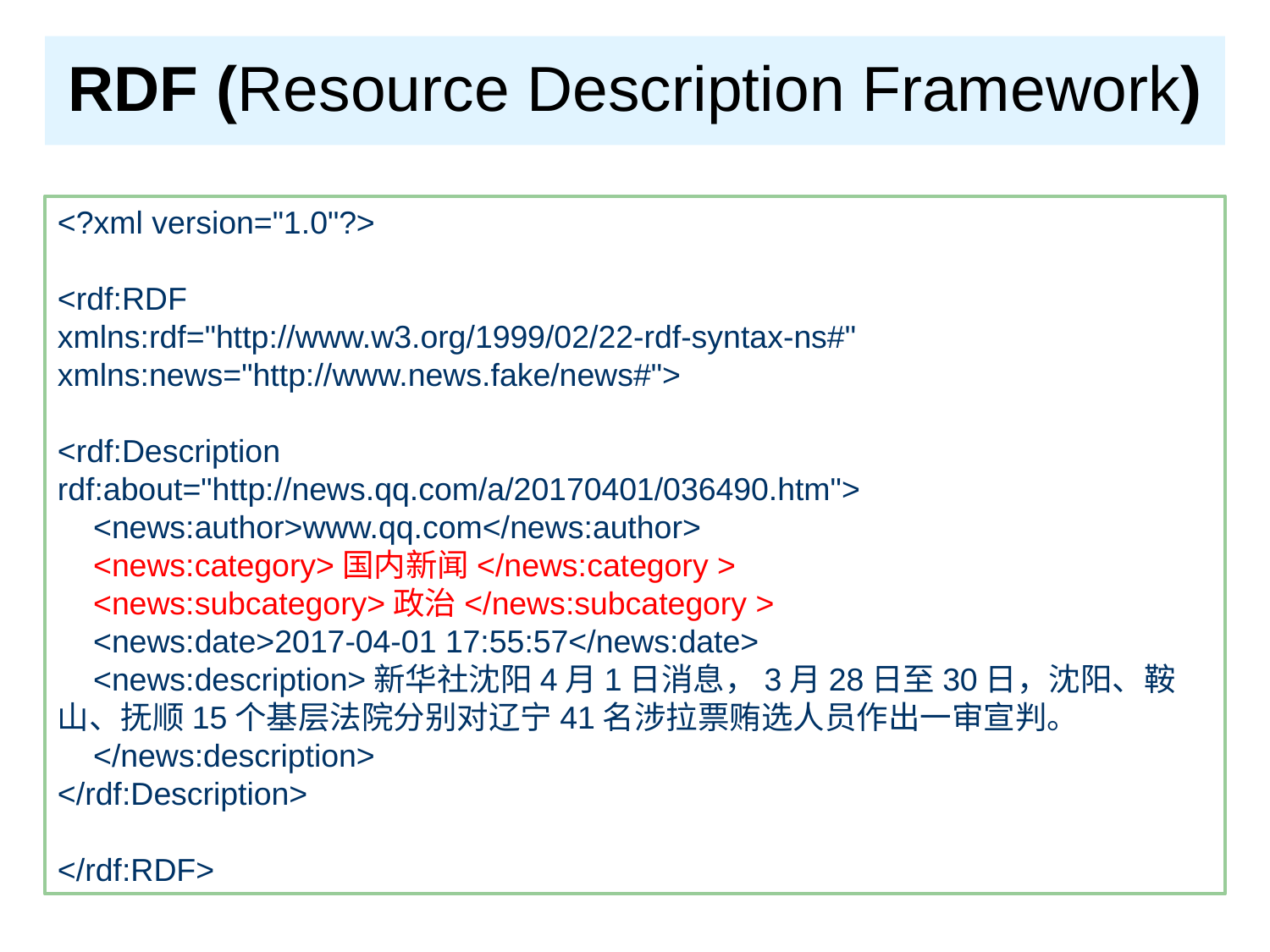

# RDF (Resource Description Framework)
<?xml version="1.0"?>

<rdf:RDF
xmlns:rdf="http://www.w3.org/1999/02/22-rdf-syntax-ns#"
xmlns:news="http://www.news.fake/news#">

<rdf:Description
rdf:about="http://news.qq.com/a/20170401/036490.htm">
    <news:author>www.qq.com</news:author>
    <news:category>国内新闻</news:category >
    <news:subcategory>政治</news:subcategory >
    <news:date>2017-04-01 17:55:57</news:date>
    <news:description>新华社沈阳4月1日消息，3月28日至30日，沈阳、鞍山、抚顺15个基层法院分别对辽宁41名涉拉票贿选人员作出一审宣判。
    </news:description>
</rdf:Description>

</rdf:RDF>